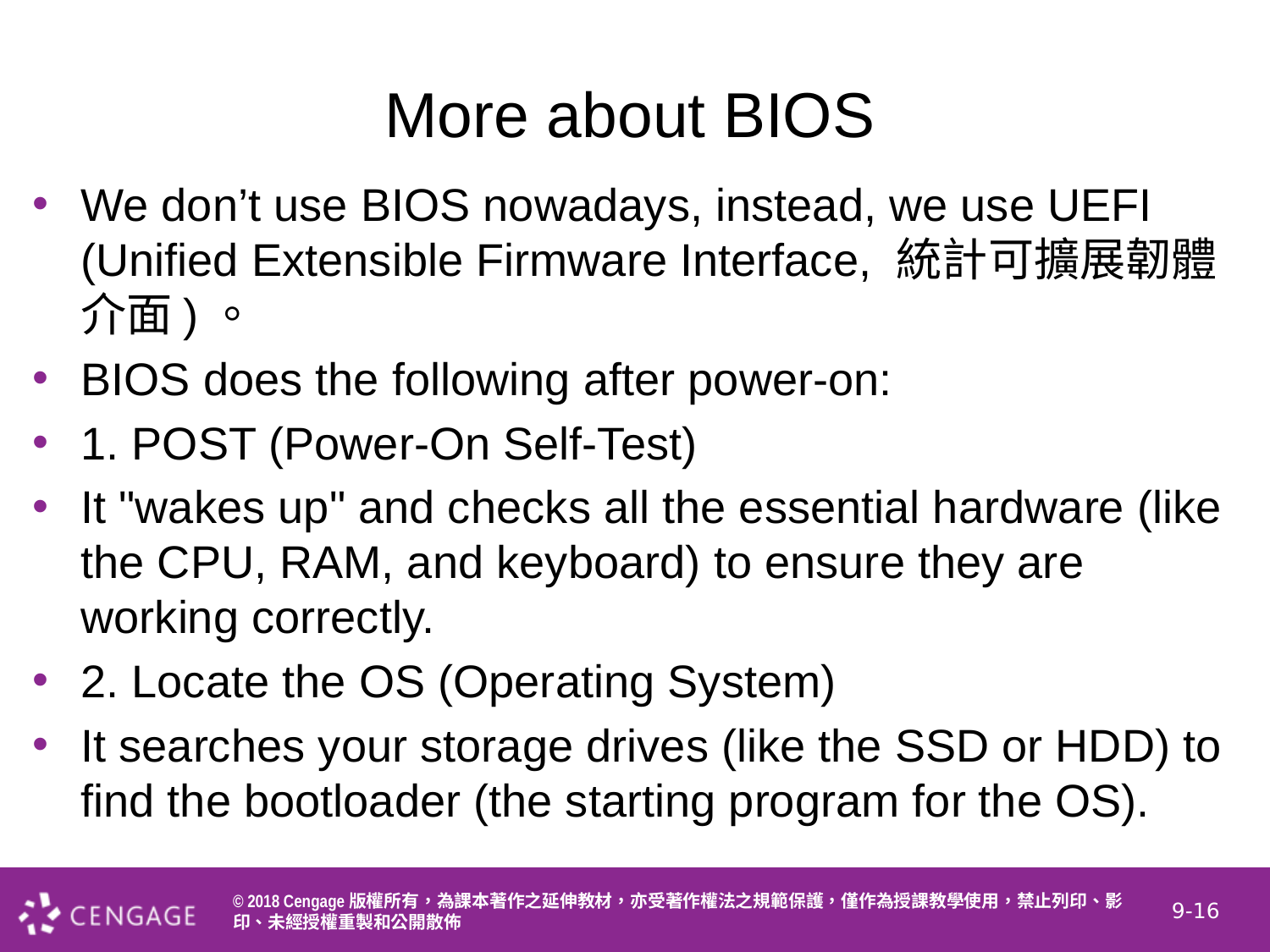

# More about BIOS
We don’t use BIOS nowadays, instead, we use UEFI (Unified Extensible Firmware Interface, 統計可擴展韌體介面)。
BIOS does the following after power-on:
1. POST (Power-On Self-Test)
It "wakes up" and checks all the essential hardware (like the CPU, RAM, and keyboard) to ensure they are working correctly.
2. Locate the OS (Operating System)
It searches your storage drives (like the SSD or HDD) to find the bootloader (the starting program for the OS).